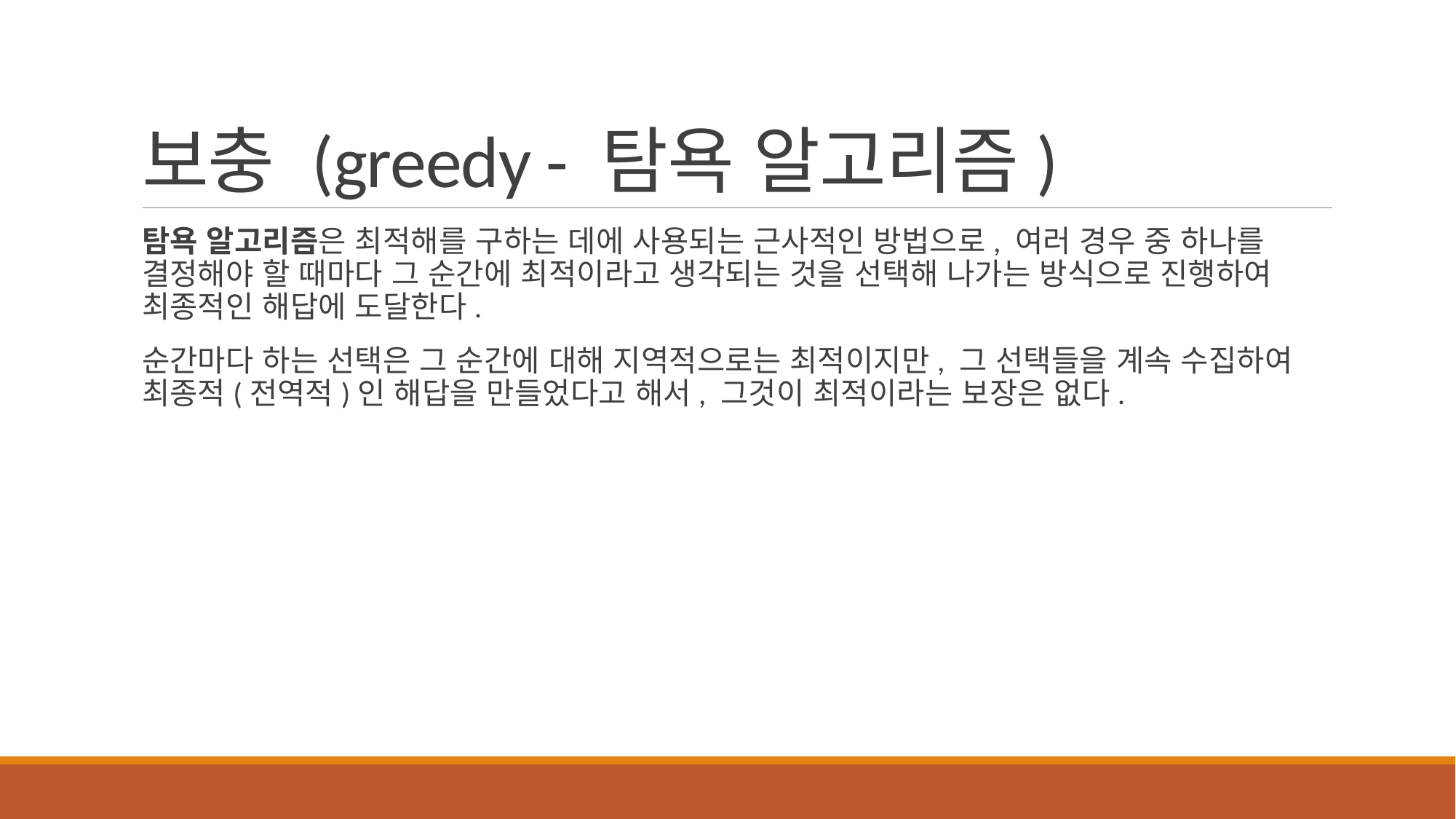

# 보충 (greedy - 탐욕 알고리즘)
탐욕 알고리즘은 최적해를 구하는 데에 사용되는 근사적인 방법으로, 여러 경우 중 하나를 결정해야 할 때마다 그 순간에 최적이라고 생각되는 것을 선택해 나가는 방식으로 진행하여 최종적인 해답에 도달한다.
순간마다 하는 선택은 그 순간에 대해 지역적으로는 최적이지만, 그 선택들을 계속 수집하여 최종적(전역적)인 해답을 만들었다고 해서, 그것이 최적이라는 보장은 없다.